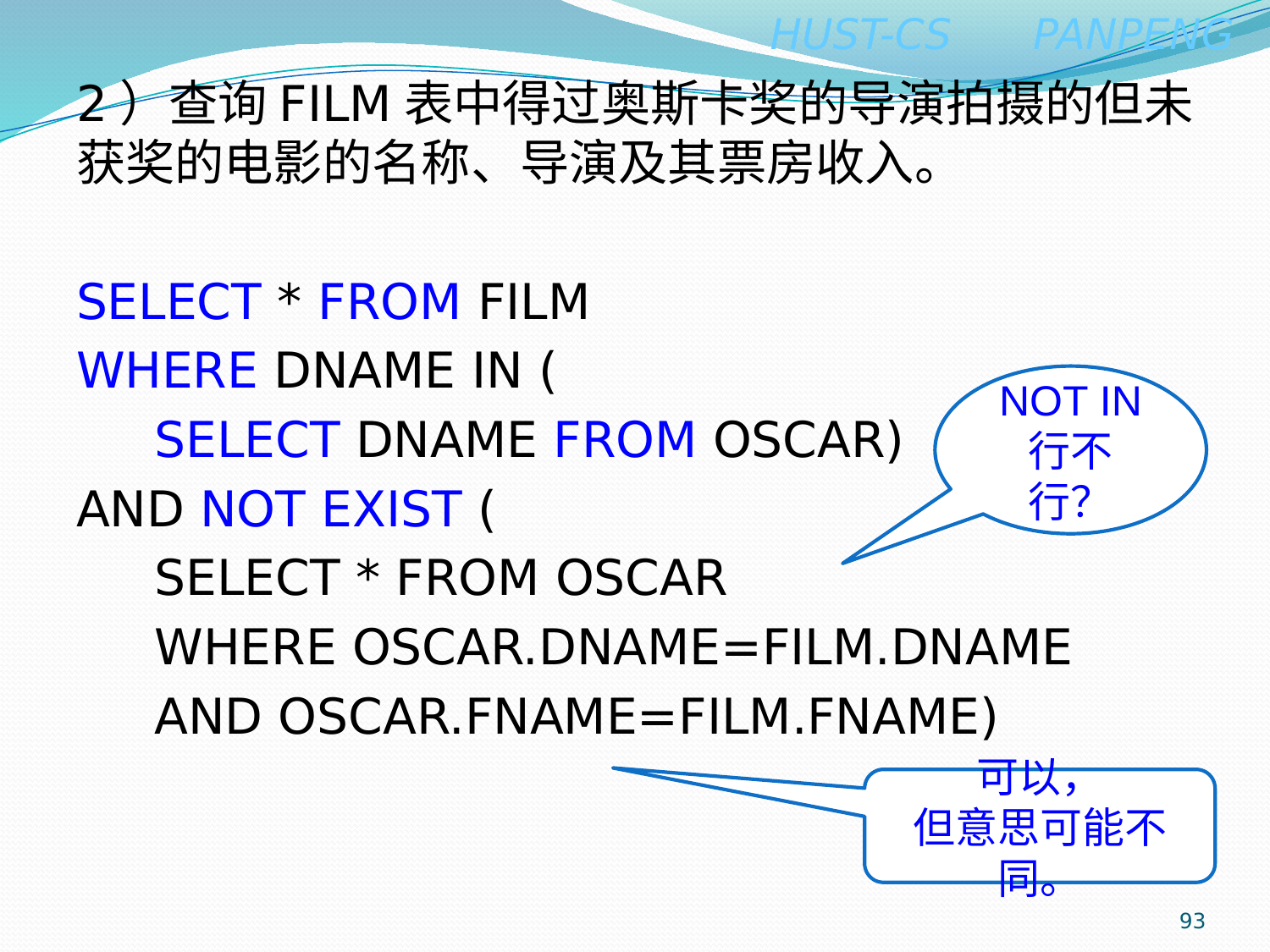

2）查询FILM表中得过奥斯卡奖的导演拍摄的但未获奖的电影的名称、导演及其票房收入。

SELECT * FROM FILM
WHERE DNAME IN (
     SELECT DNAME FROM OSCAR)
AND NOT EXIST (
     SELECT * FROM OSCAR
     WHERE OSCAR.DNAME=FILM.DNAME
     AND OSCAR.FNAME=FILM.FNAME)

NOT IN
行不行？
可以，
但意思可能不同。
93